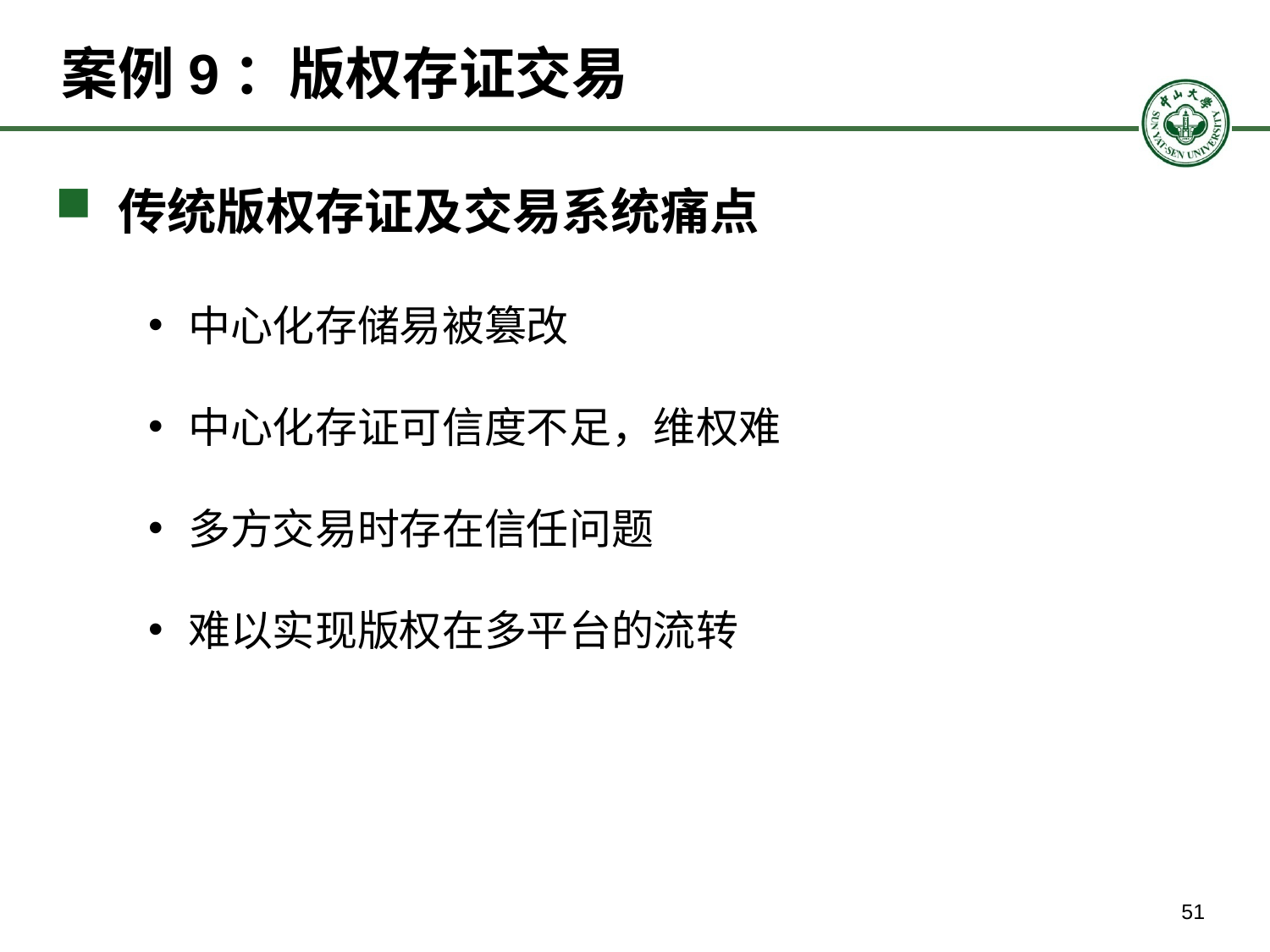

# 案例9：版权存证交易
 传统版权存证及交易系统痛点
中心化存储易被篡改
中心化存证可信度不足，维权难
多方交易时存在信任问题
难以实现版权在多平台的流转